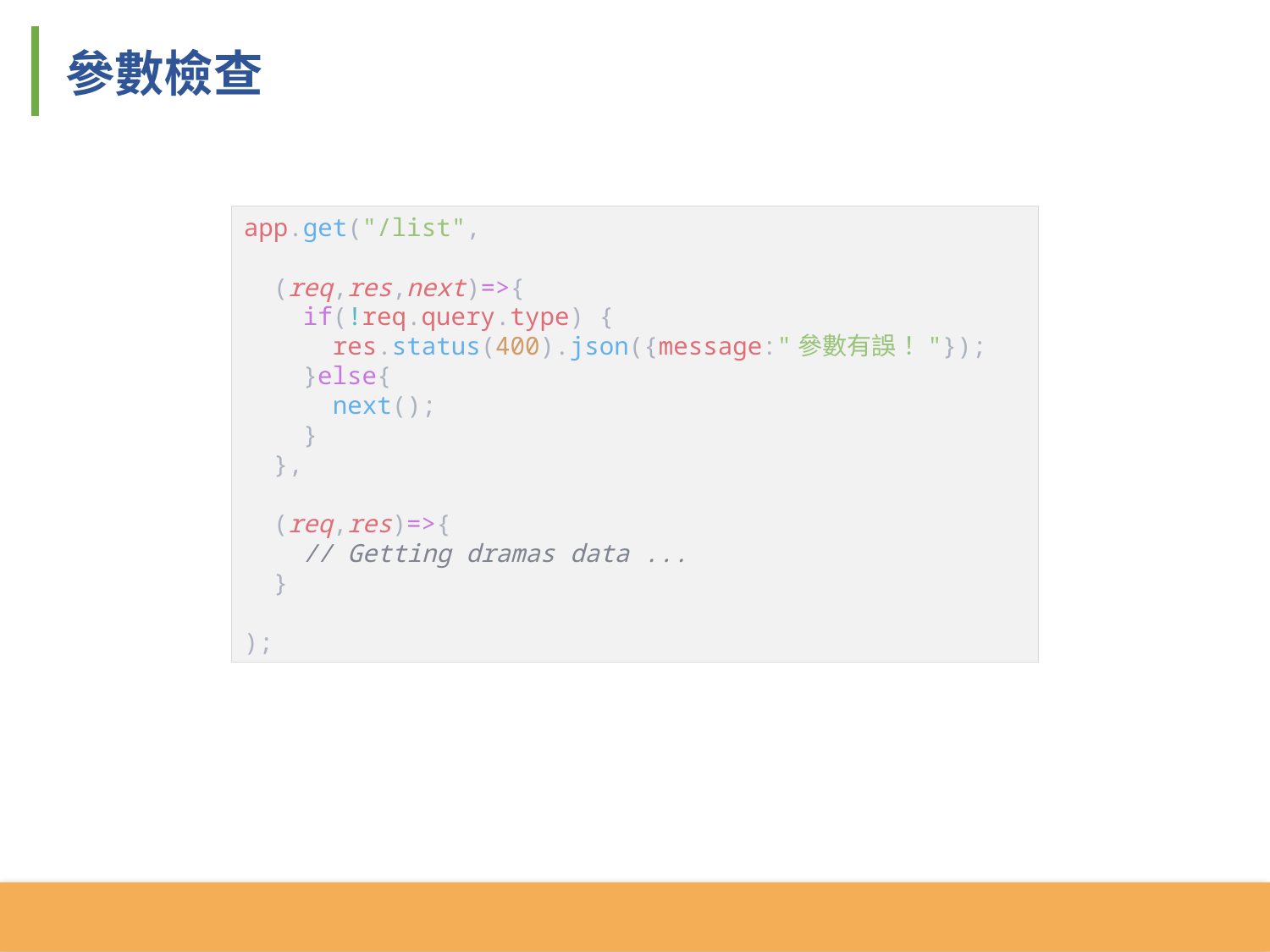

參數檢查
app.get("/list",

  (req,res,next)=>{
    if(!req.query.type) {
      res.status(400).json({message:"參數有誤！"});
    }else{
      next();
    }
  },

  (req,res)=>{
    // Getting dramas data ...
  }

);